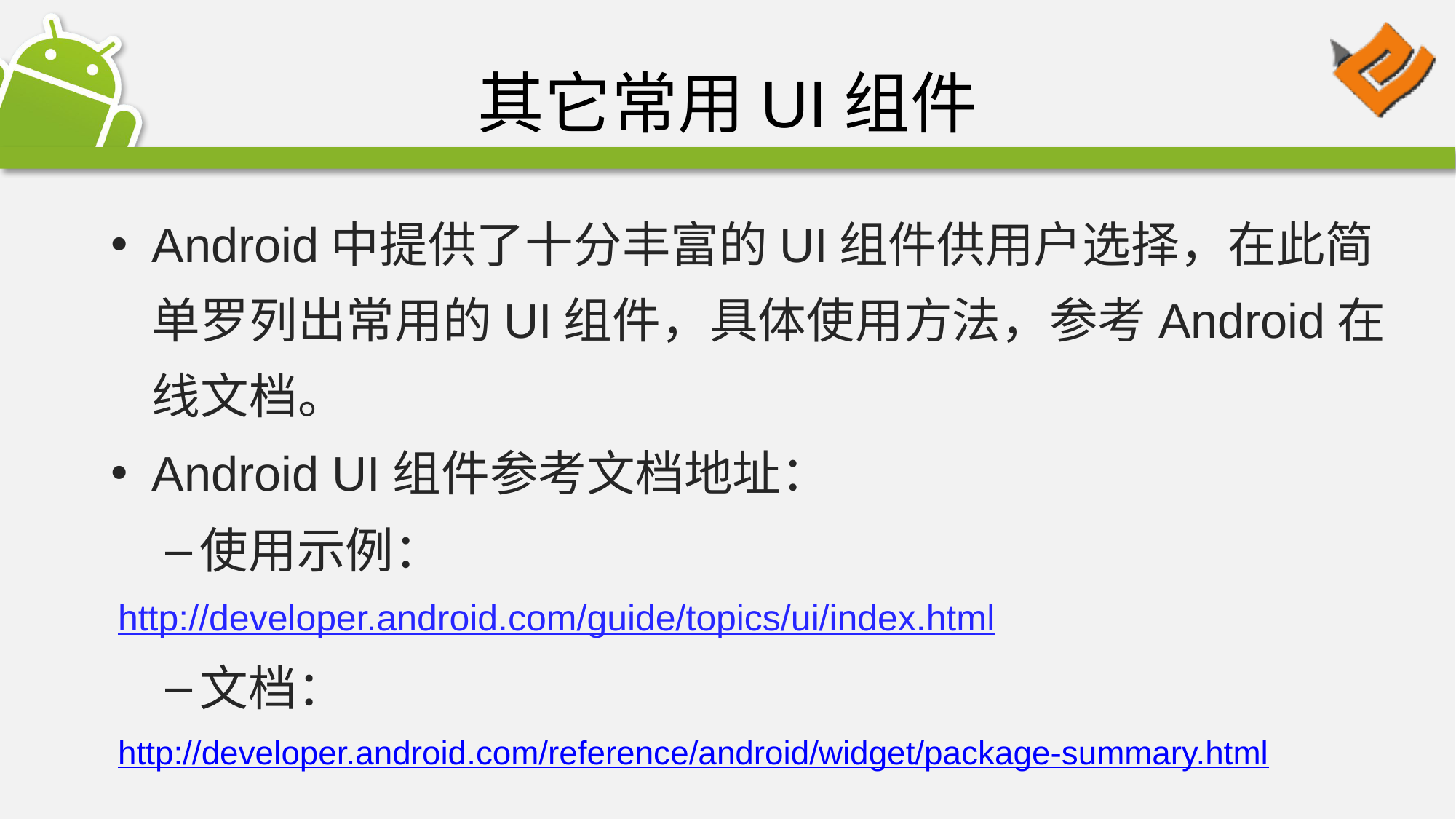

# 其它常用UI组件
Android中提供了十分丰富的UI组件供用户选择，在此简单罗列出常用的UI组件，具体使用方法，参考Android在线文档。
Android UI组件参考文档地址：
使用示例：
http://developer.android.com/guide/topics/ui/index.html
文档：
http://developer.android.com/reference/android/widget/package-summary.html